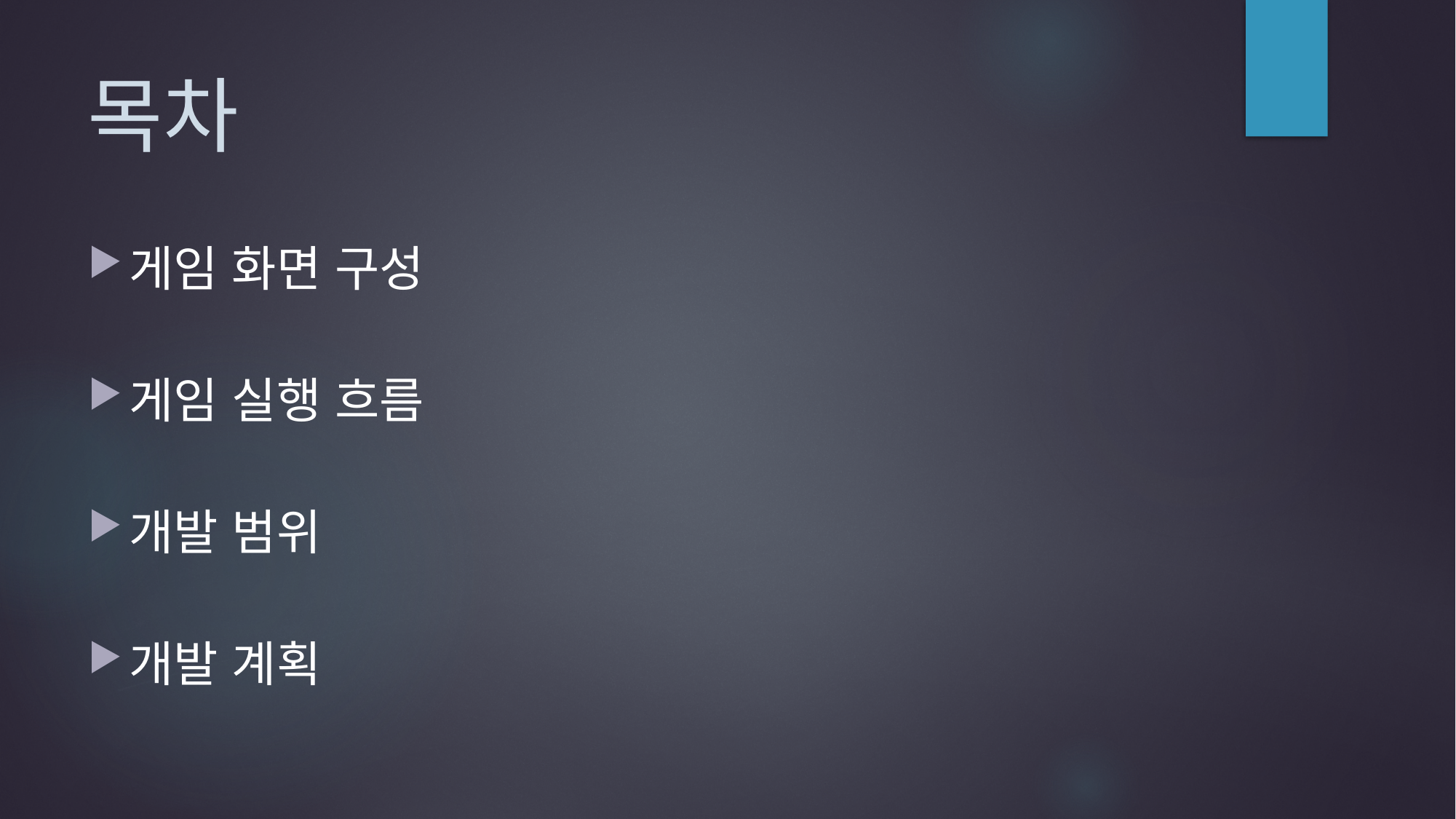

# 목차
게임 화면 구성
게임 실행 흐름
개발 범위
개발 계획